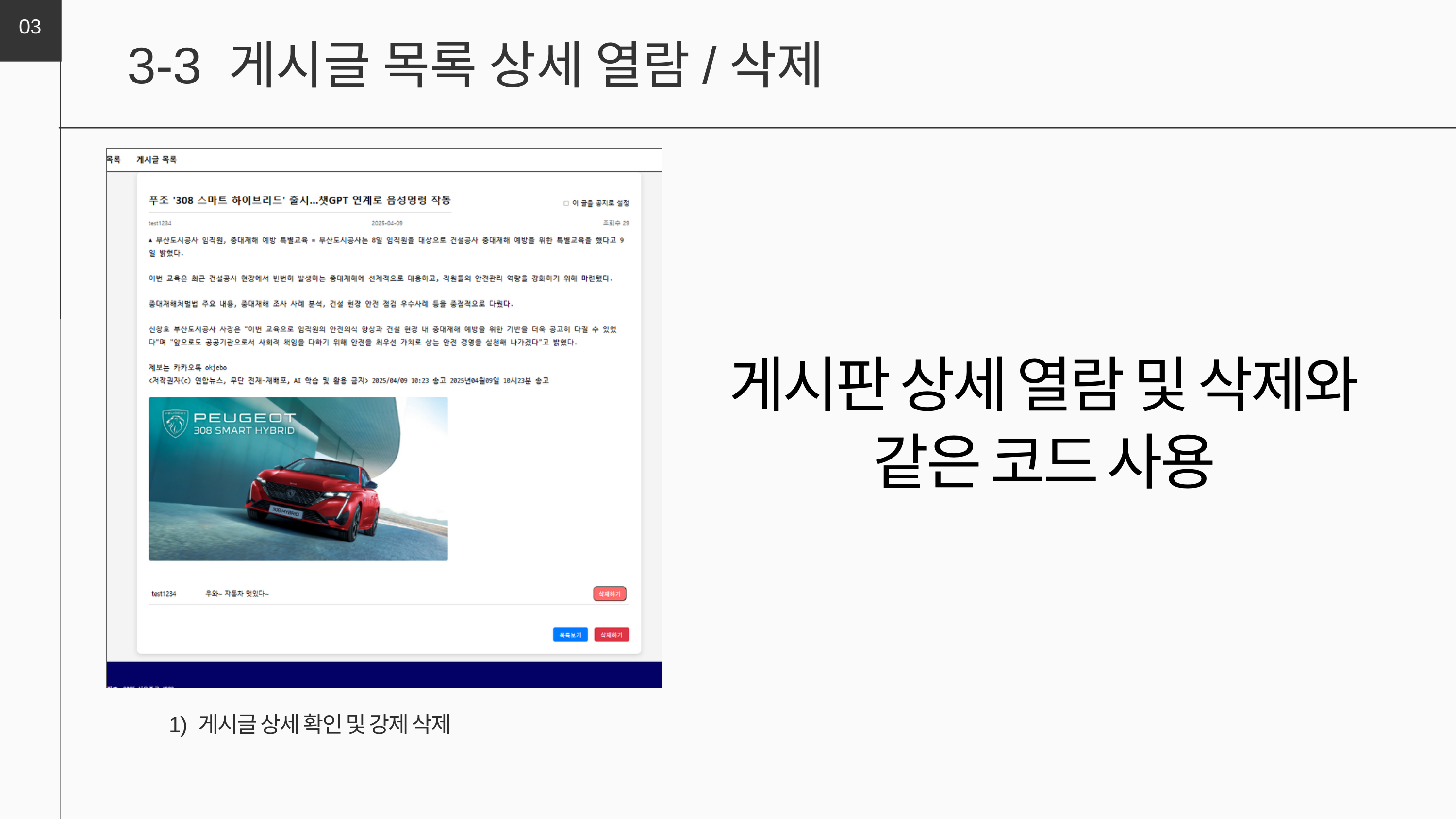

03

3-3 게시글 목록 상세 열람/삭제

게시판 상세 열람 및 삭제와
같은 코드 사용

1) 게시글 상세 확인 및 강제 삭제